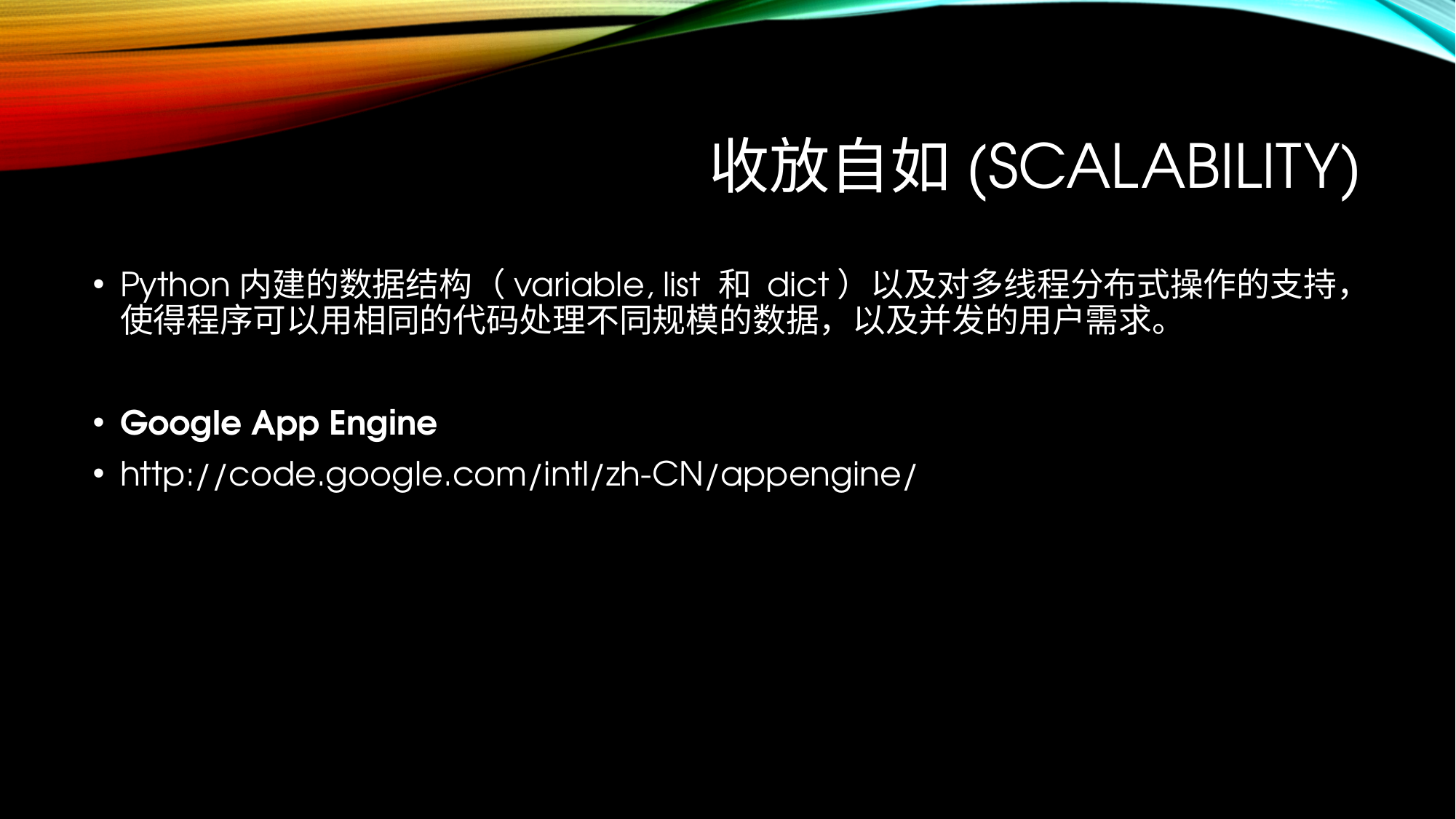

# 收放自如(scalability)
Python内建的数据结构（variable, list 和 dict）以及对多线程分布式操作的支持，使得程序可以用相同的代码处理不同规模的数据，以及并发的用户需求。

Google App Engine
http://code.google.com/intl/zh-CN/appengine/